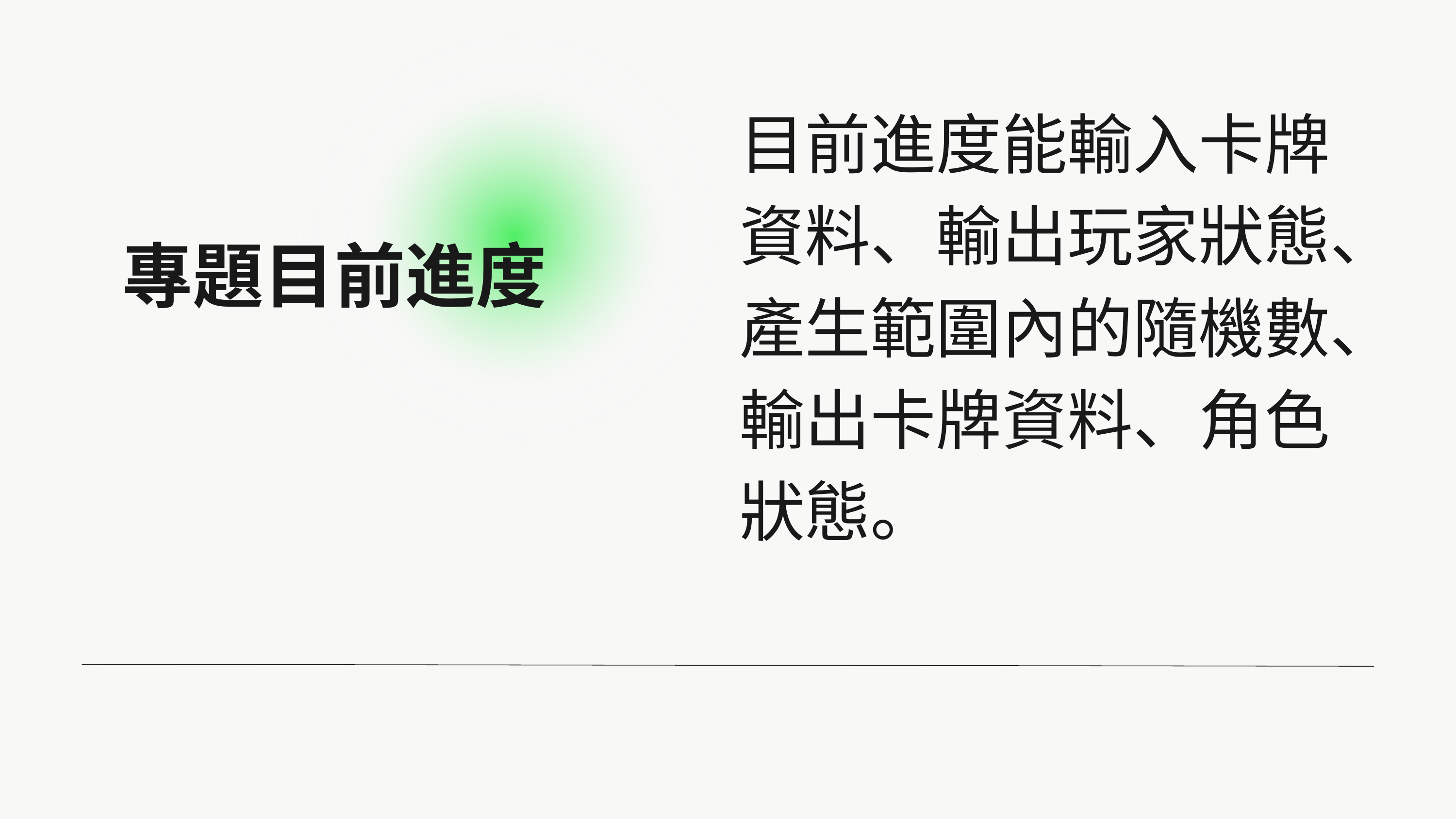

目前進度能輸入卡牌資料、輸出玩家狀態、產生範圍內的隨機數、輸出卡牌資料、角色狀態。
專題目前進度